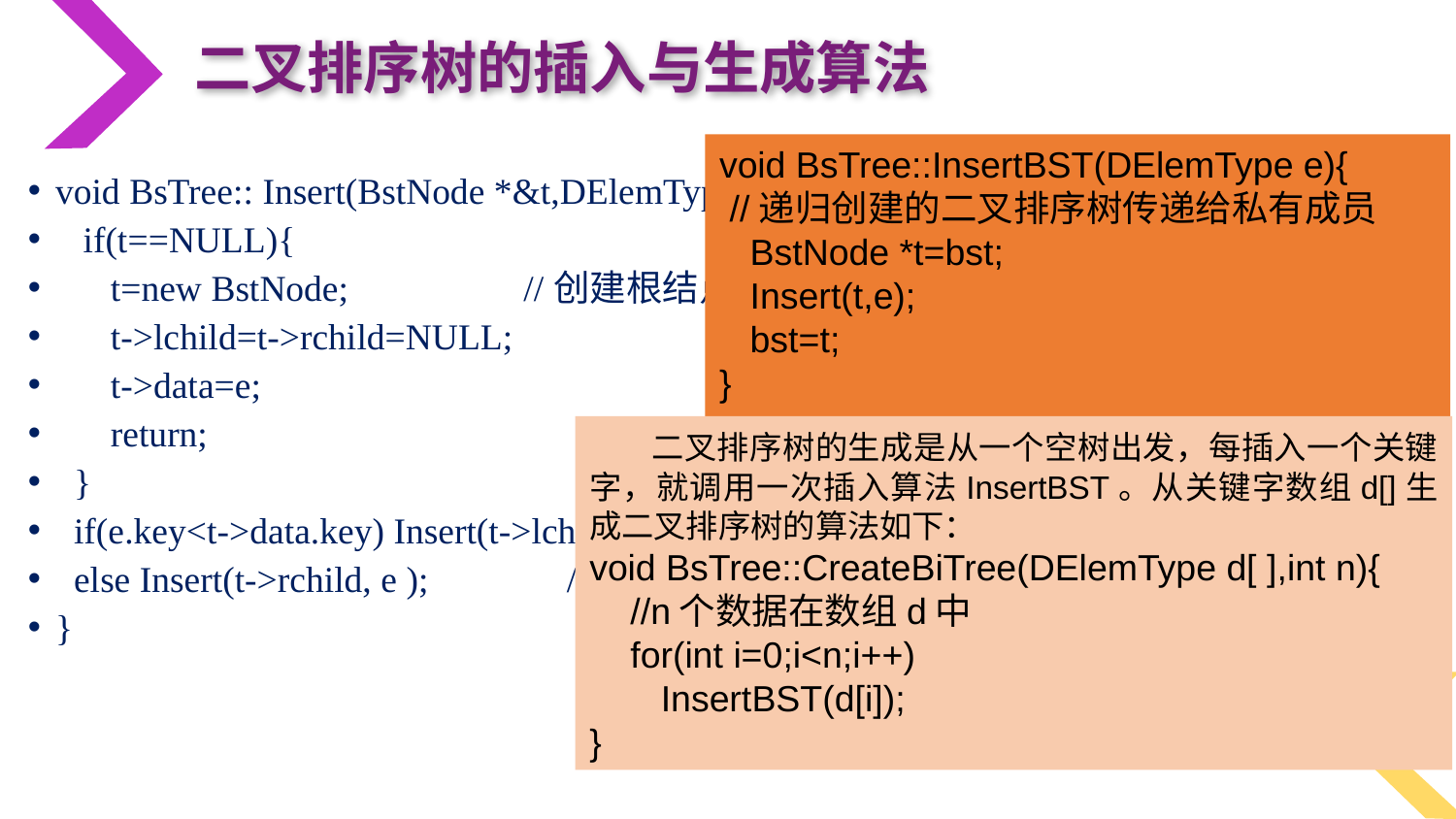

二叉排序树的插入与生成算法
void BsTree::InsertBST(DElemType e){
 //递归创建的二叉排序树传递给私有成员
   BstNode *t=bst;
   Insert(t,e);
   bst=t;
}

void BsTree:: Insert(BstNode *&t,DElemType e){
   if(t==NULL){
      t=new BstNode;                   //创建根结点
      t->lchild=t->rchild=NULL;
      t->data=e;
      return;
  }
  if(e.key<t->data.key) Insert(t->lchild,e);  //在左子树中插入结点e
  else Insert(t->rchild, e );               //在右子树中插入结点e
}

      二叉排序树的生成是从一个空树出发，每插入一个关键字，就调用一次插入算法InsertBST。从关键字数组d[]生成二叉排序树的算法如下：
void BsTree::CreateBiTree(DElemType d[ ],int n){
    //n个数据在数组d中
    for(int i=0;i<n;i++)
       InsertBST(d[i]);
}